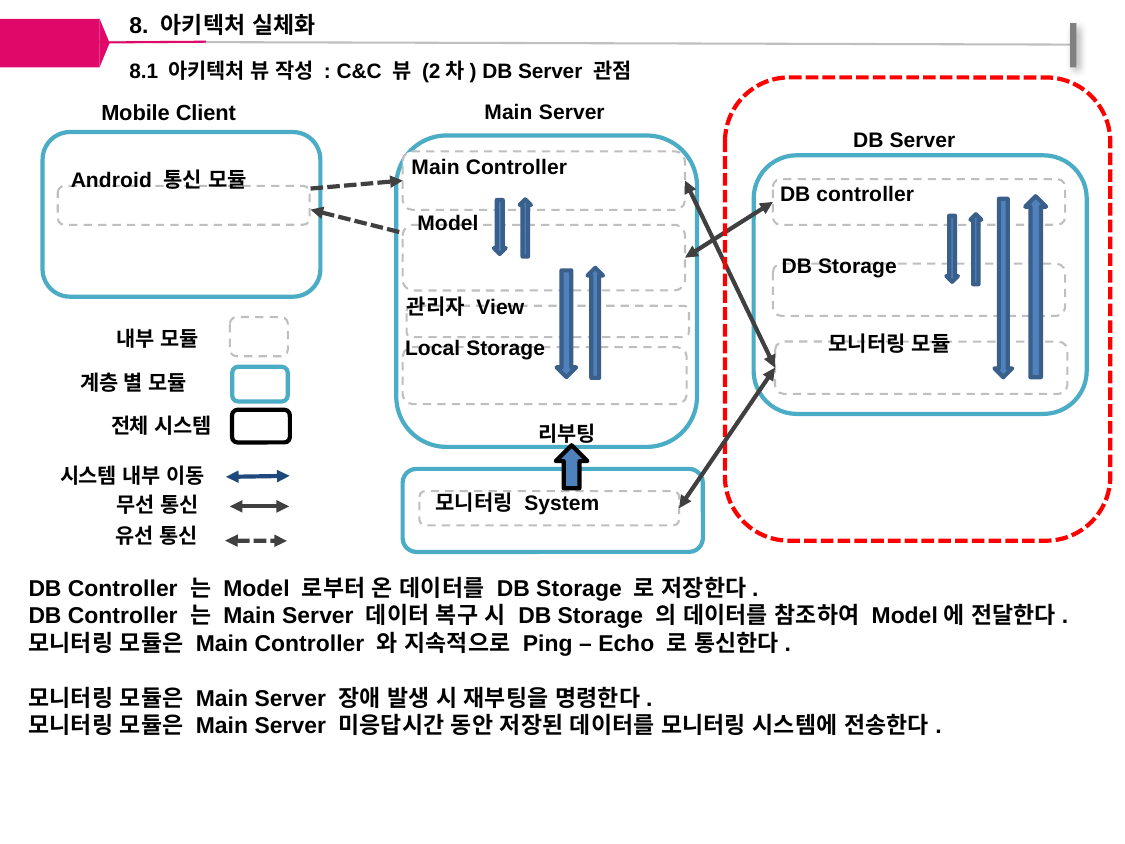

8. 아키텍처 실체화
8.1 아키텍처 뷰 작성 : C&C 뷰 (2차) DB Server 관점

Mobile Client

Main Server

DB Server

Main Controller

Android 통신 모듈
DB controller

Model

DB Storage

관리자 View

내부 모듈
모니터링 모듈
Local Storage

계층 별 모듈

전체 시스템

리부팅

시스템 내부 이동

모니터링 System
무선 통신
유선 통신
DB Controller 는 Model 로부터 온 데이터를 DB Storage 로 저장한다.
DB Controller 는 Main Server 데이터 복구 시 DB Storage 의 데이터를 참조하여 Model에 전달한다.
모니터링 모듈은 Main Controller 와 지속적으로 Ping – Echo 로 통신한다.

모니터링 모듈은 Main Server 장애 발생 시 재부팅을 명령한다.
모니터링 모듈은 Main Server 미응답시간 동안 저장된 데이터를 모니터링 시스템에 전송한다.